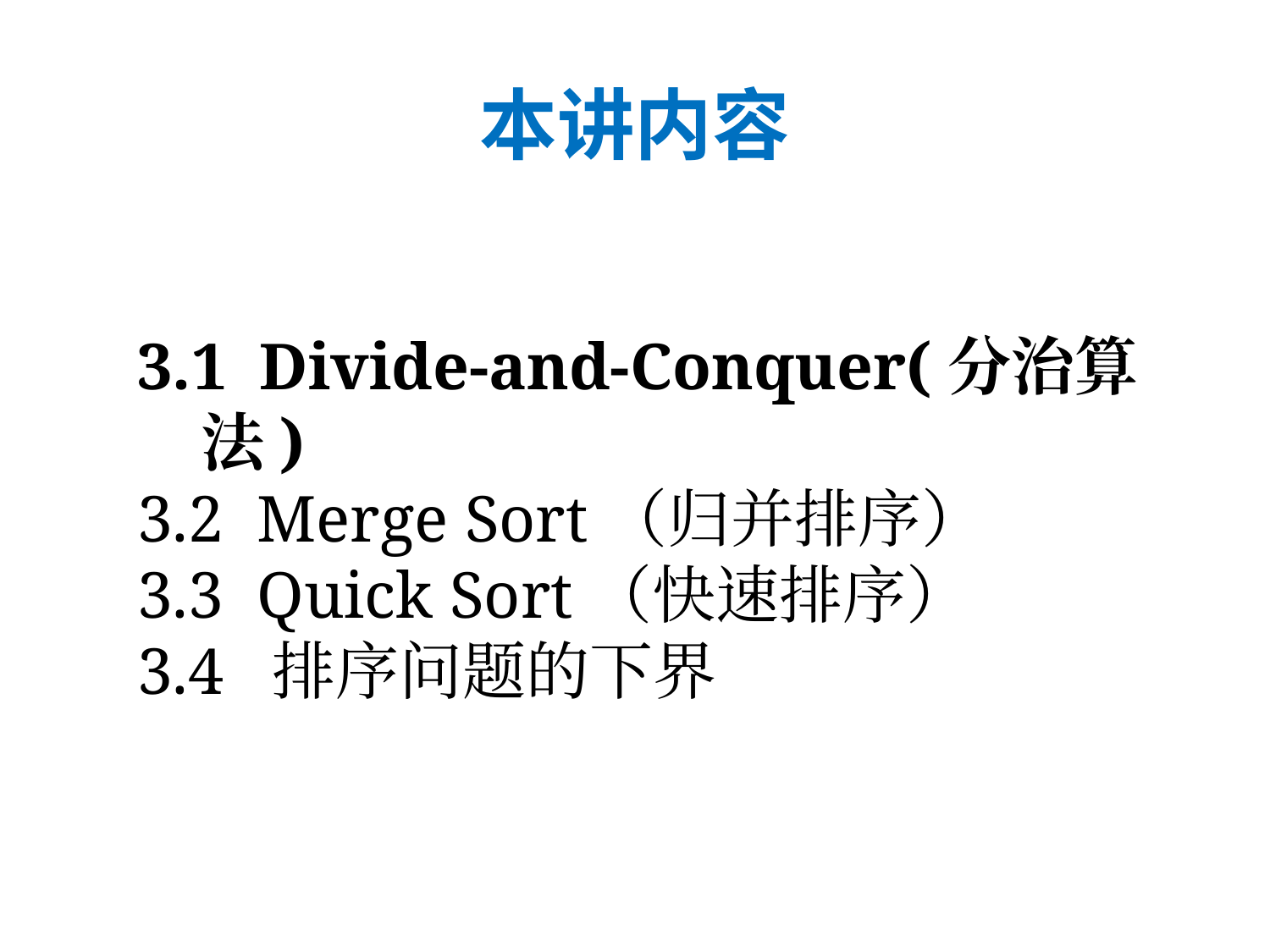

本讲内容
3.1  Divide-and-Conquer(分治算法)
3.2  Merge Sort（归并排序）
3.3  Quick Sort（快速排序）
3.4  排序问题的下界